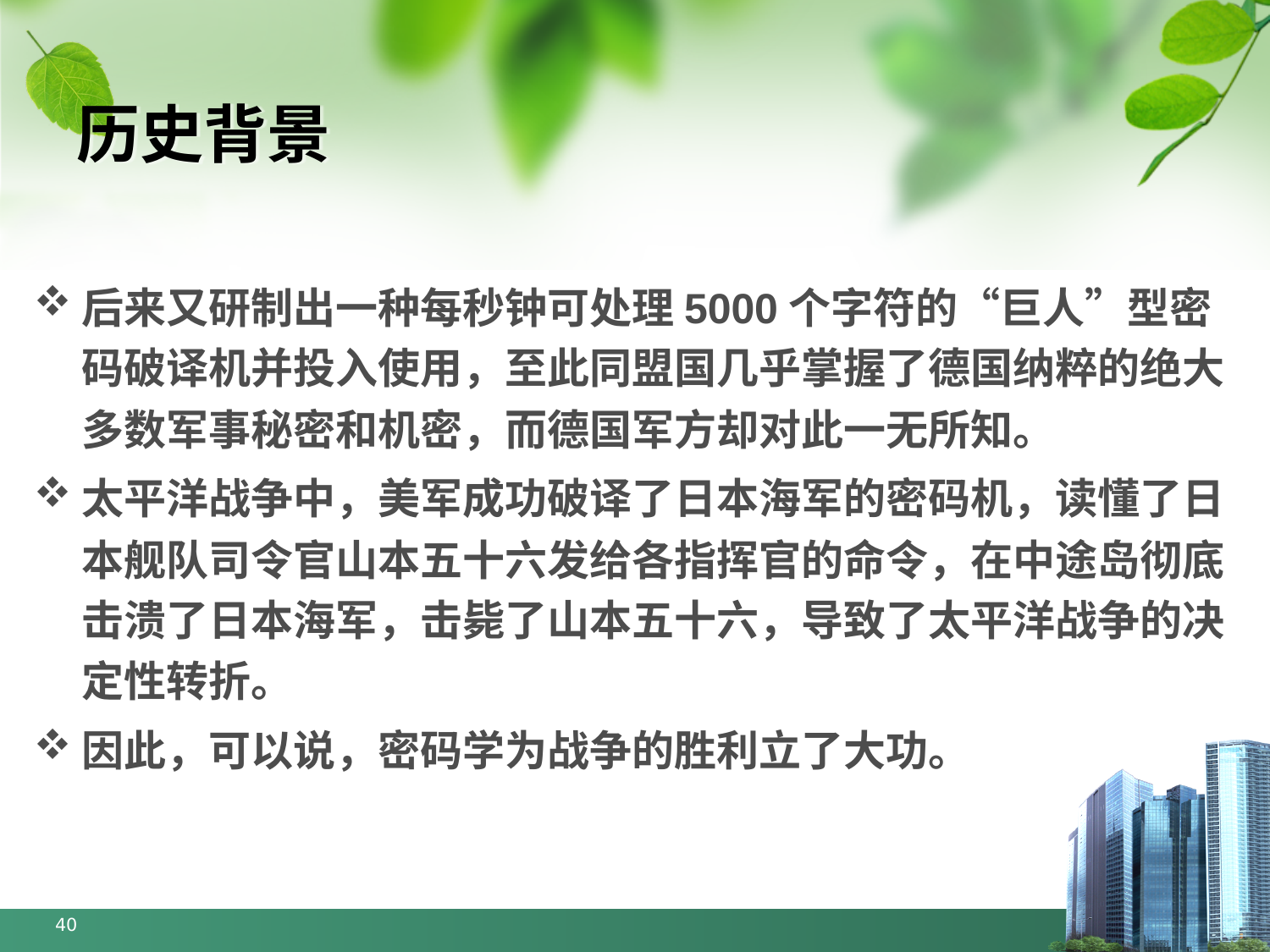

# 历史背景
后来又研制出一种每秒钟可处理5000个字符的“巨人”型密码破译机并投入使用，至此同盟国几乎掌握了德国纳粹的绝大多数军事秘密和机密，而德国军方却对此一无所知。
太平洋战争中，美军成功破译了日本海军的密码机，读懂了日本舰队司令官山本五十六发给各指挥官的命令，在中途岛彻底击溃了日本海军，击毙了山本五十六，导致了太平洋战争的决定性转折。
因此，可以说，密码学为战争的胜利立了大功。
40